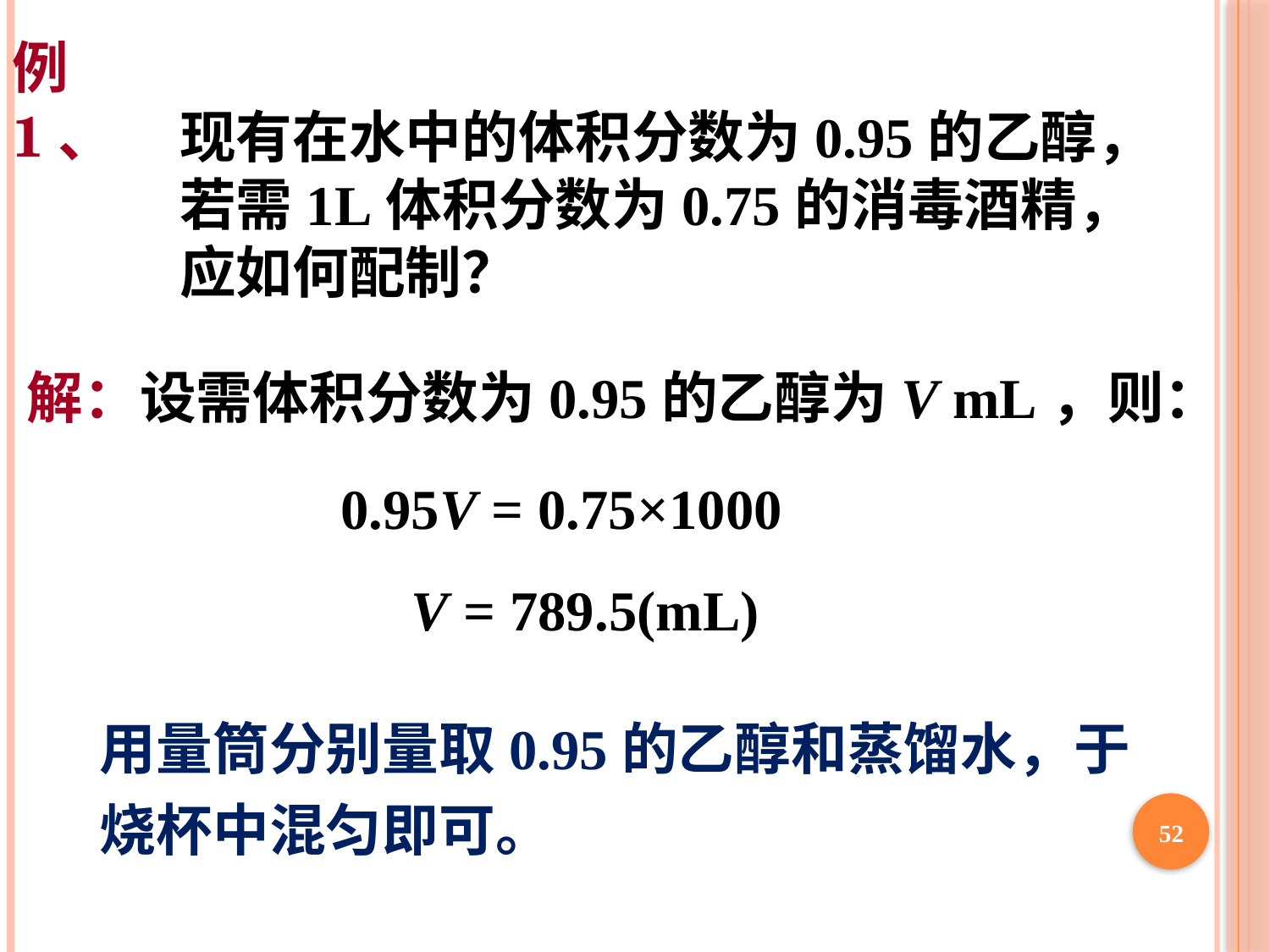

例1、
现有在水中的体积分数为0.95的乙醇，若需1L体积分数为0.75的消毒酒精，应如何配制？
解：设需体积分数为0.95的乙醇为V mL，则：
0.95V = 0.75×1000
     V = 789.5(mL)
用量筒分别量取0.95的乙醇和蒸馏水，于烧杯中混匀即可。
52
52